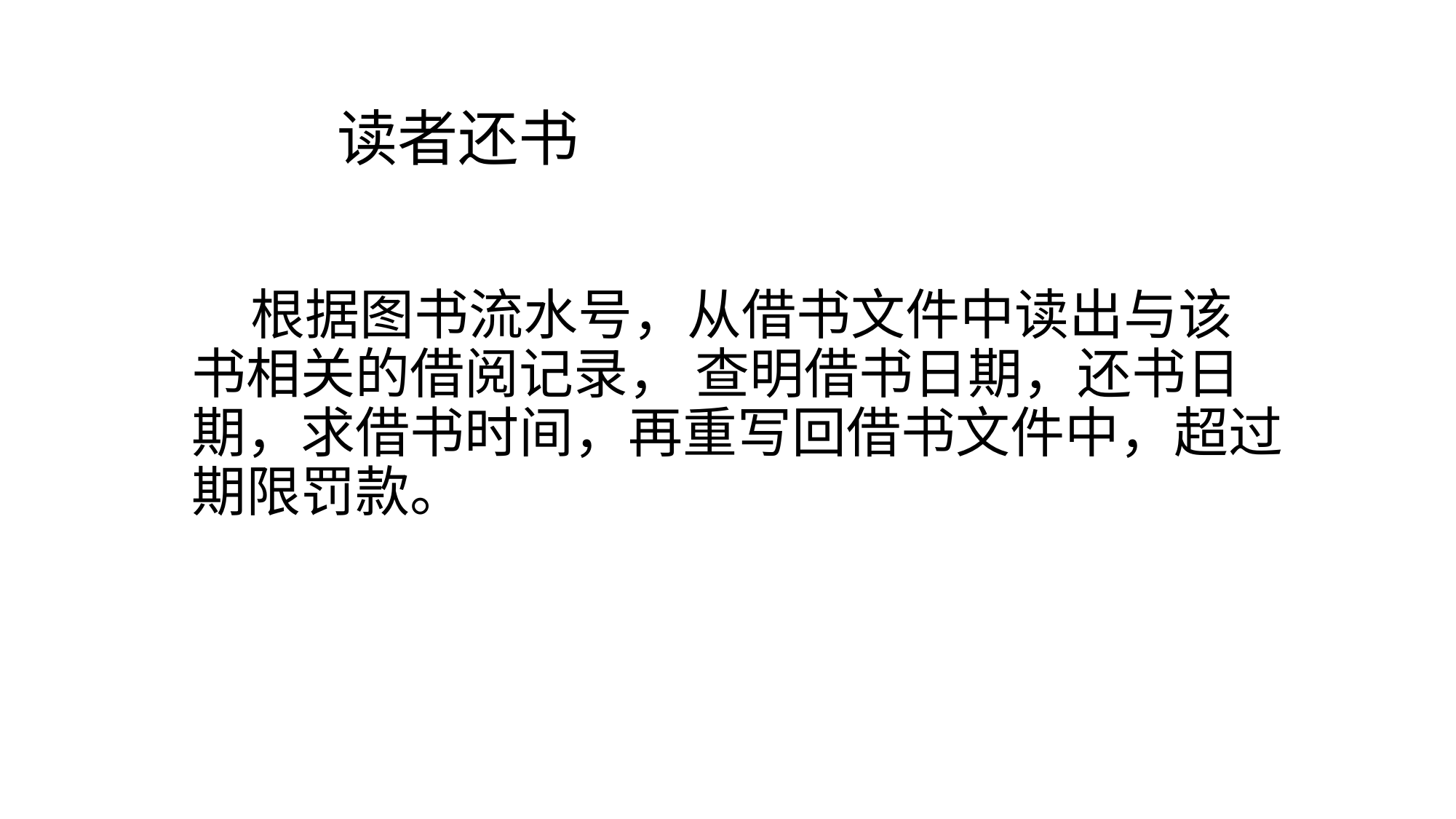

# 读者还书
      根据图书流水号，从借书文件中读出与该书相关的借阅记录， 查明借书日期，还书日期，求借书时间，再重写回借书文件中，超过期限罚款。